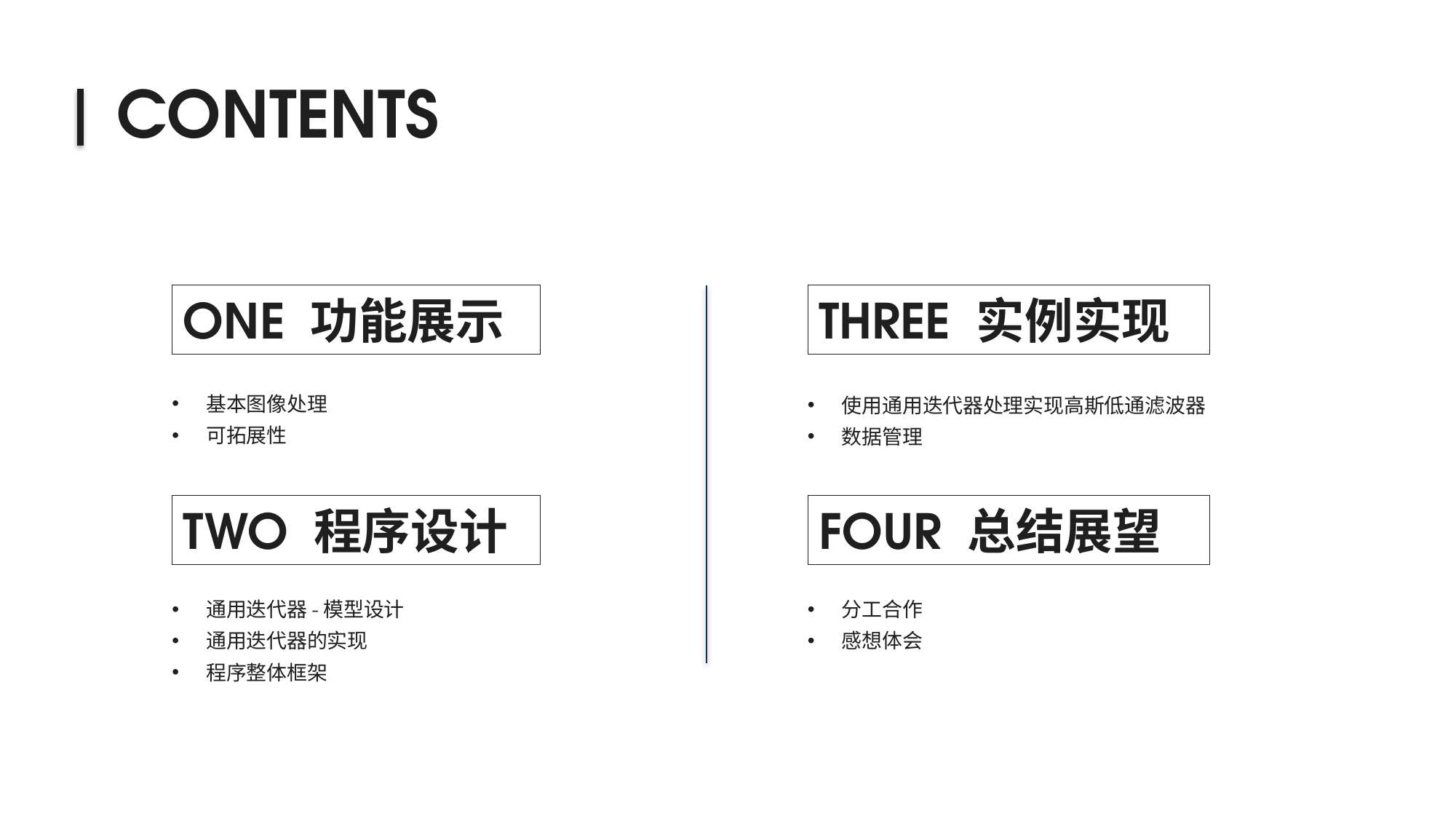

CONTENTS
ONE 功能展示
THREE 实例实现
基本图像处理
可拓展性
使用通用迭代器处理实现高斯低通滤波器
数据管理
TWO 程序设计
FOUR 总结展望
通用迭代器-模型设计
通用迭代器的实现
程序整体框架
分工合作
感想体会